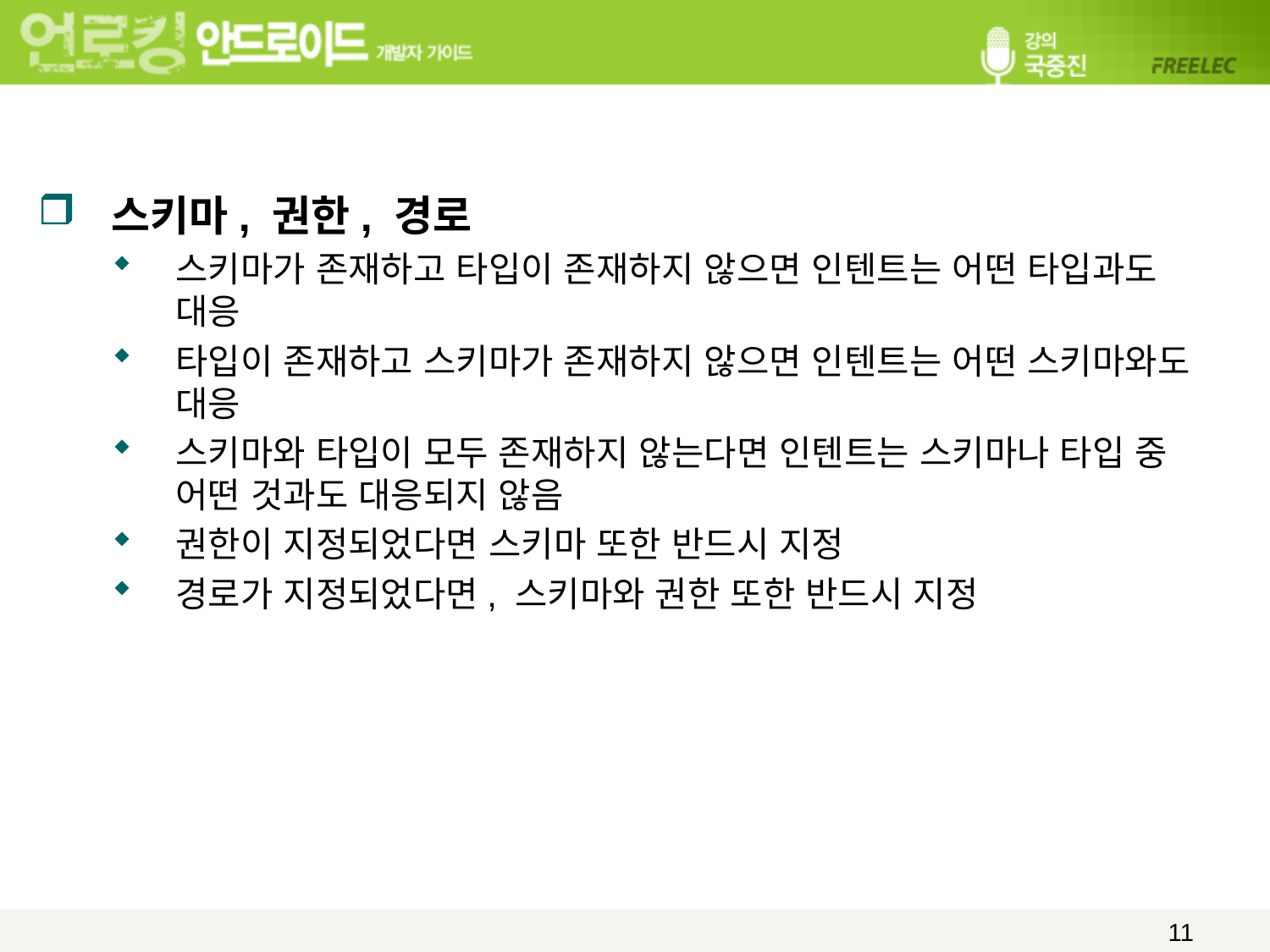

#
스키마, 권한, 경로
스키마가 존재하고 타입이 존재하지 않으면 인텐트는 어떤 타입과도 대응
타입이 존재하고 스키마가 존재하지 않으면 인텐트는 어떤 스키마와도 대응
스키마와 타입이 모두 존재하지 않는다면 인텐트는 스키마나 타입 중 어떤 것과도 대응되지 않음
권한이 지정되었다면 스키마 또한 반드시 지정
경로가 지정되었다면, 스키마와 권한 또한 반드시 지정
11